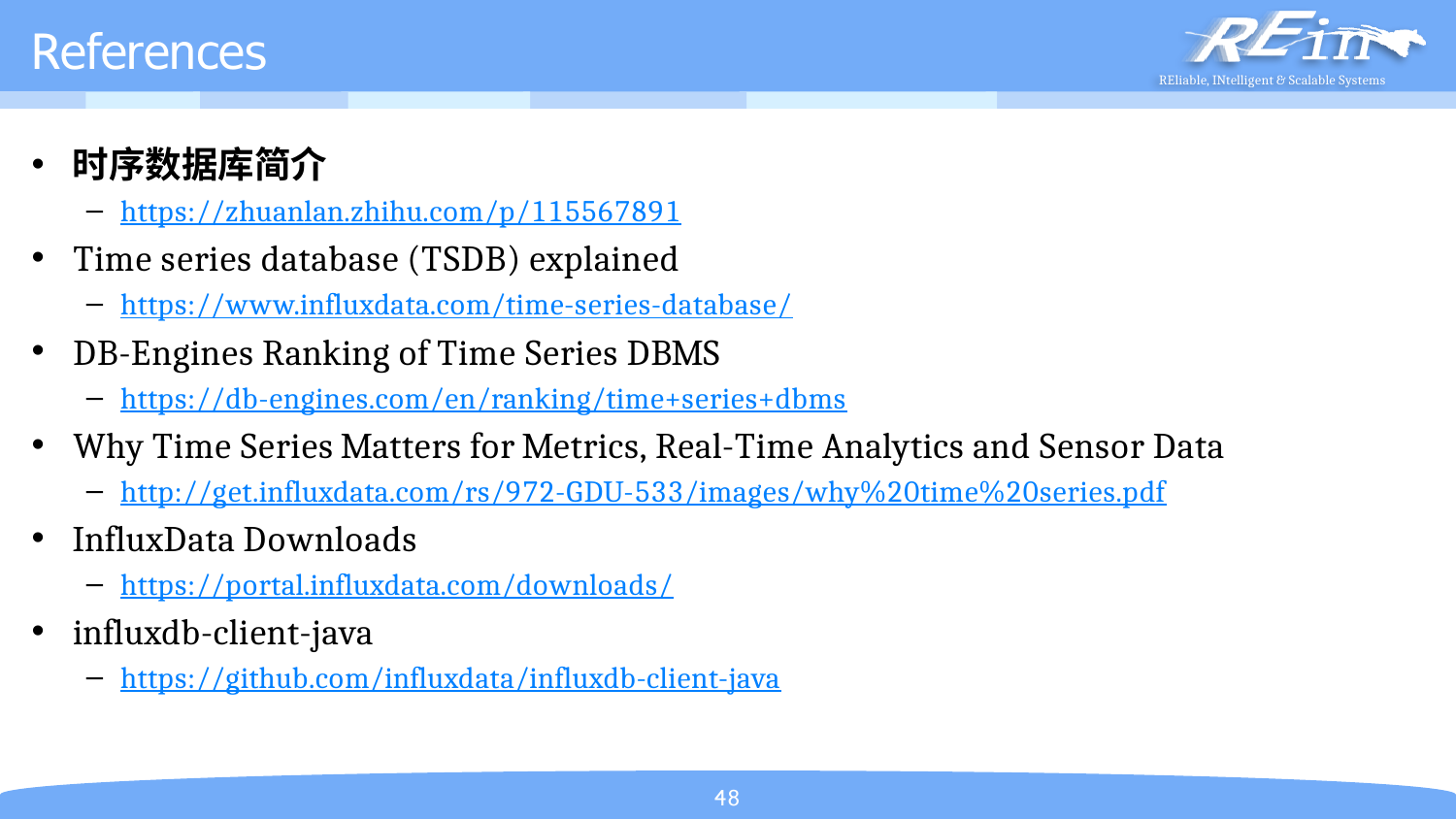

# References
时序数据库简介
https://zhuanlan.zhihu.com/p/115567891
Time series database (TSDB) explained
https://www.influxdata.com/time-series-database/
DB-Engines Ranking of Time Series DBMS
https://db-engines.com/en/ranking/time+series+dbms
Why Time Series Matters for Metrics, Real-Time Analytics and Sensor Data
http://get.influxdata.com/rs/972-GDU-533/images/why%20time%20series.pdf
InfluxData Downloads
https://portal.influxdata.com/downloads/
influxdb-client-java
https://github.com/influxdata/influxdb-client-java

48